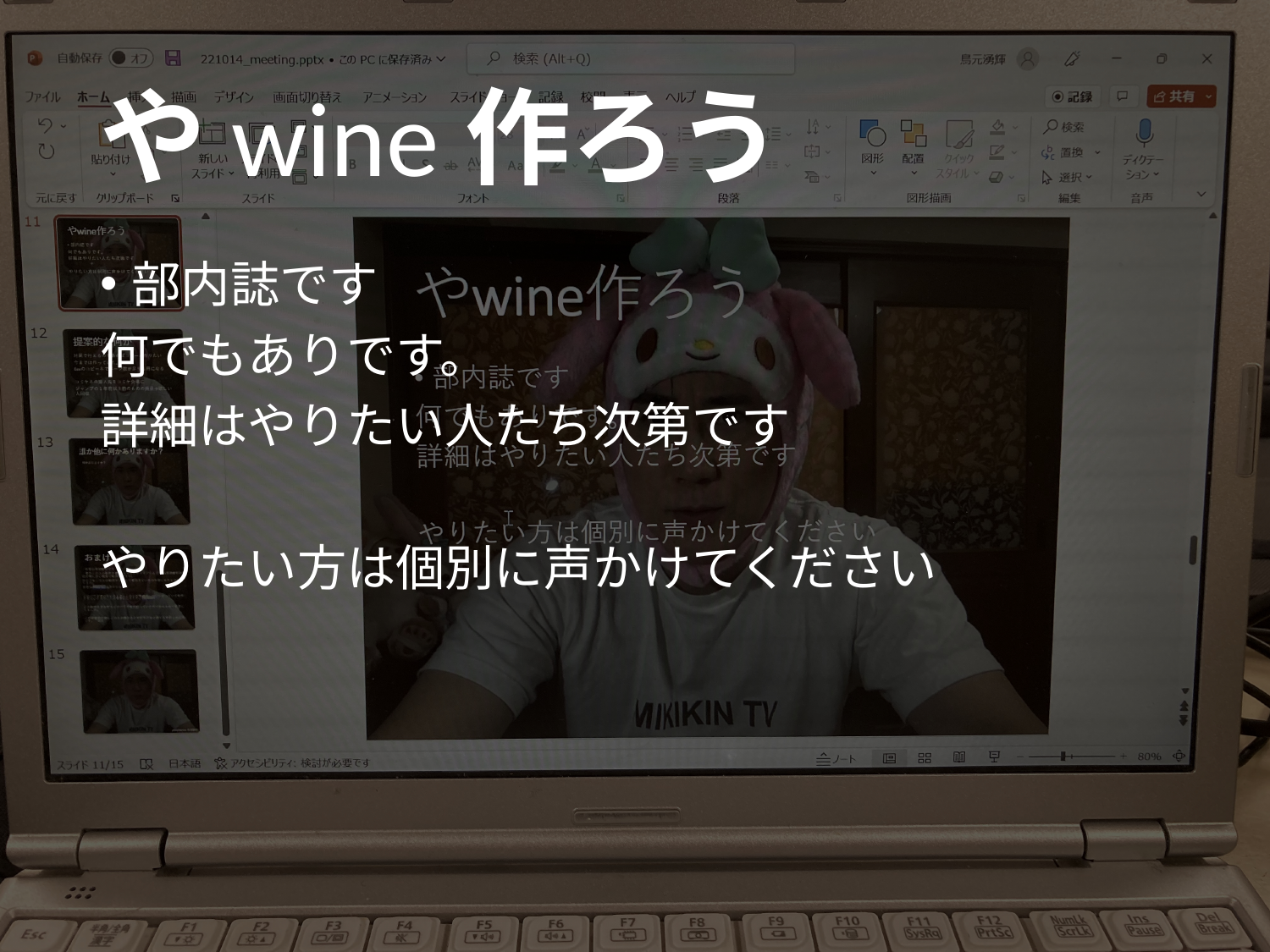

# やwine作ろう
部内誌です
何でもありです。
詳細はやりたい人たち次第です

やりたい方は個別に声かけてください